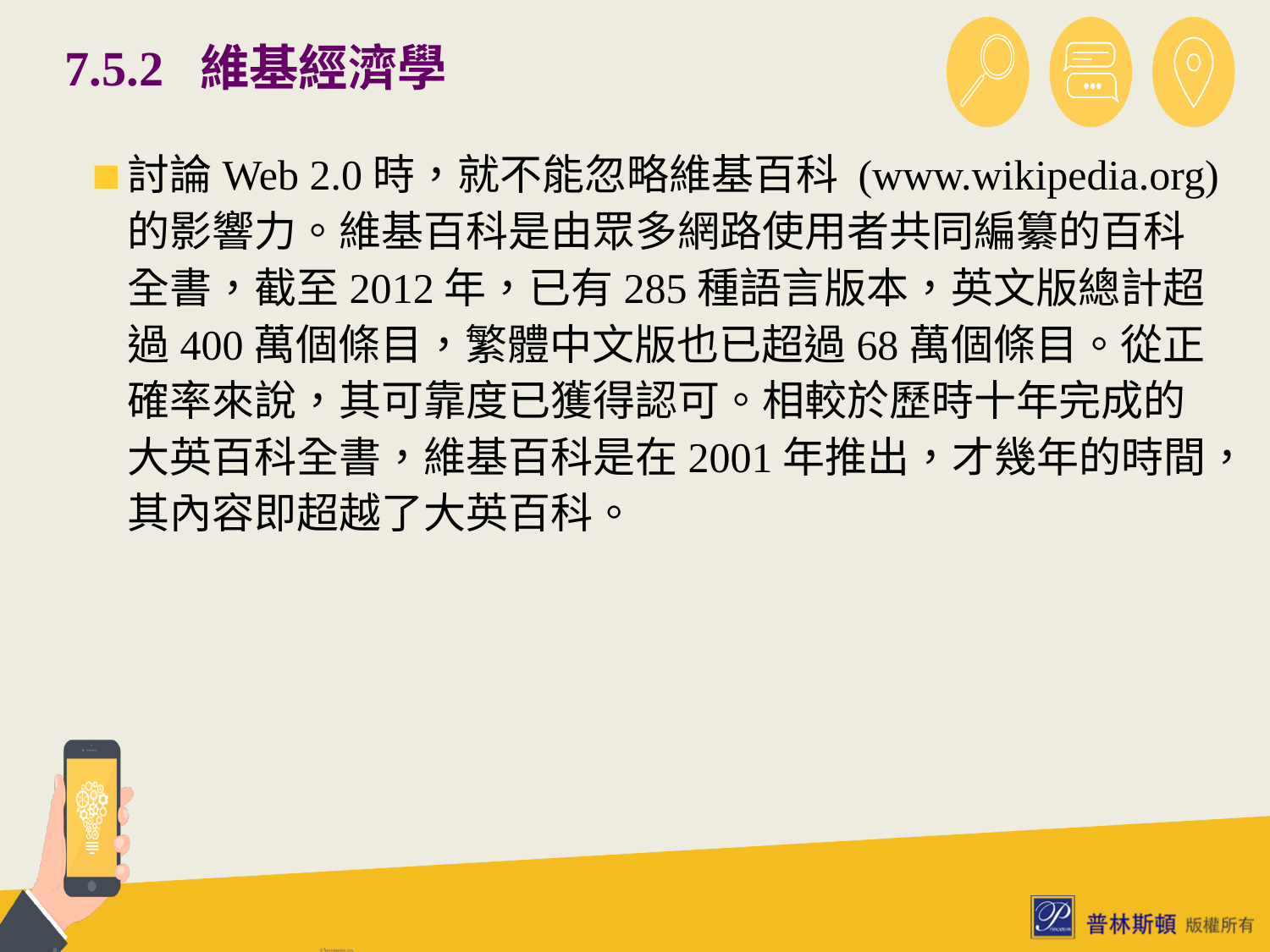

# 7.5.2  維基經濟學
討論Web 2.0時，就不能忽略維基百科 (www.wikipedia.org) 的影響力。維基百科是由眾多網路使用者共同編纂的百科全書，截至2012年，已有285種語言版本，英文版總計超過400萬個條目，繁體中文版也已超過68萬個條目。從正確率來說，其可靠度已獲得認可。相較於歷時十年完成的大英百科全書，維基百科是在2001年推出，才幾年的時間，其內容即超越了大英百科。